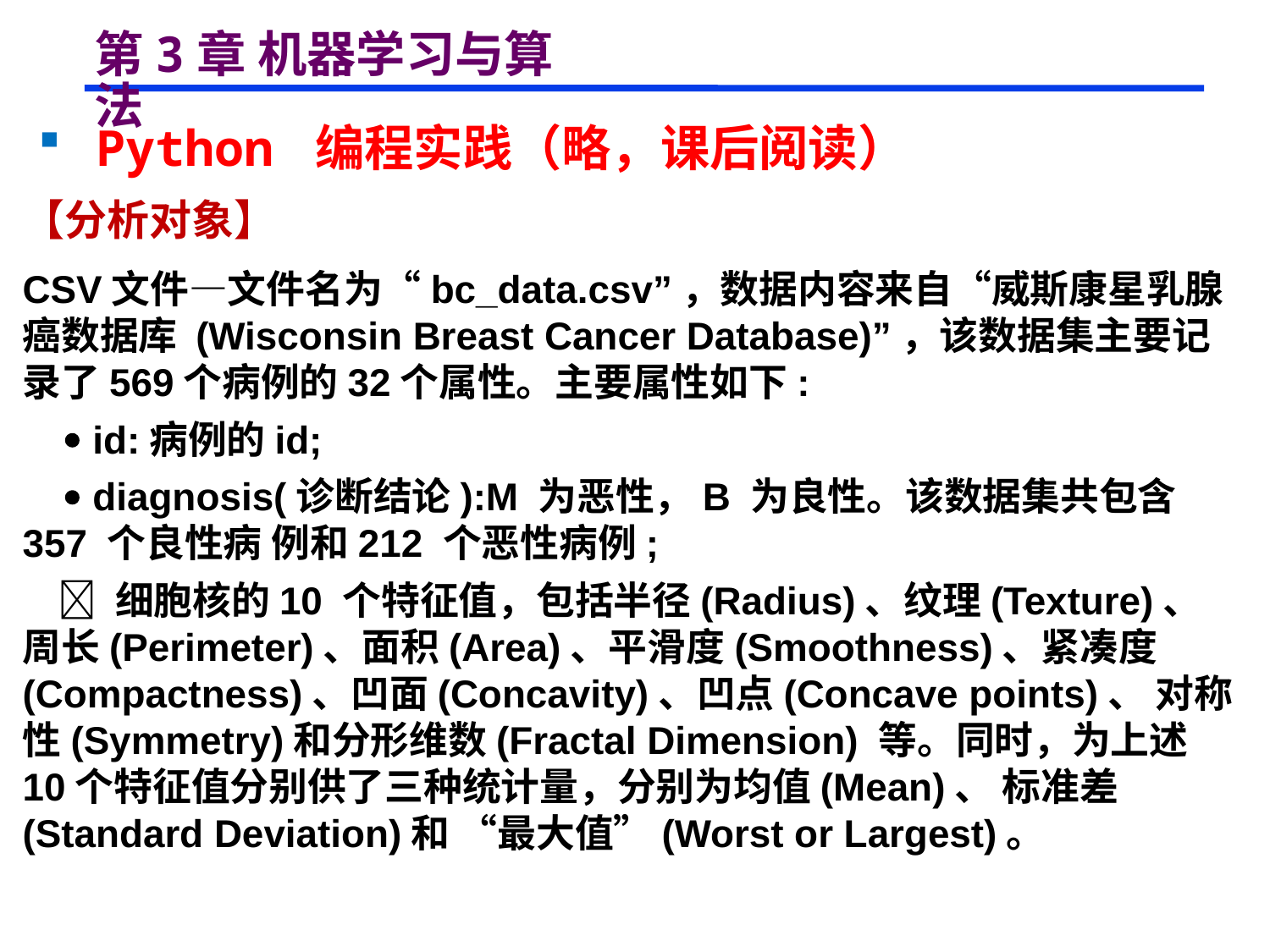

# 第3章 机器学习与算法
 Python 编程实践（略，课后阅读）
【分析对象】
CSV文件—文件名为“bc_data.csv”，数据内容来自“威斯康星乳腺癌数据库 (Wisconsin Breast Cancer Database)”，该数据集主要记录了569个病例的32个属性。主要属性如下:
    • id:病例的id;
    • diagnosis(诊断结论):M 为恶性，B 为良性。该数据集共包含357 个良性病 例和212 个恶性病例;
    • 细胞核的10 个特征值，包括半径(Radius)、纹理(Texture)、周长(Perimeter)、面积(Area)、平滑度(Smoothness)、紧凑度(Compactness)、凹面(Concavity)、凹点(Concave points)、 对称性(Symmetry)和分形维数(Fractal Dimension) 等。同时，为上述10个特征值分别供了三种统计量，分别为均值(Mean)、 标准差(Standard Deviation)和 “最大值”(Worst or Largest)。